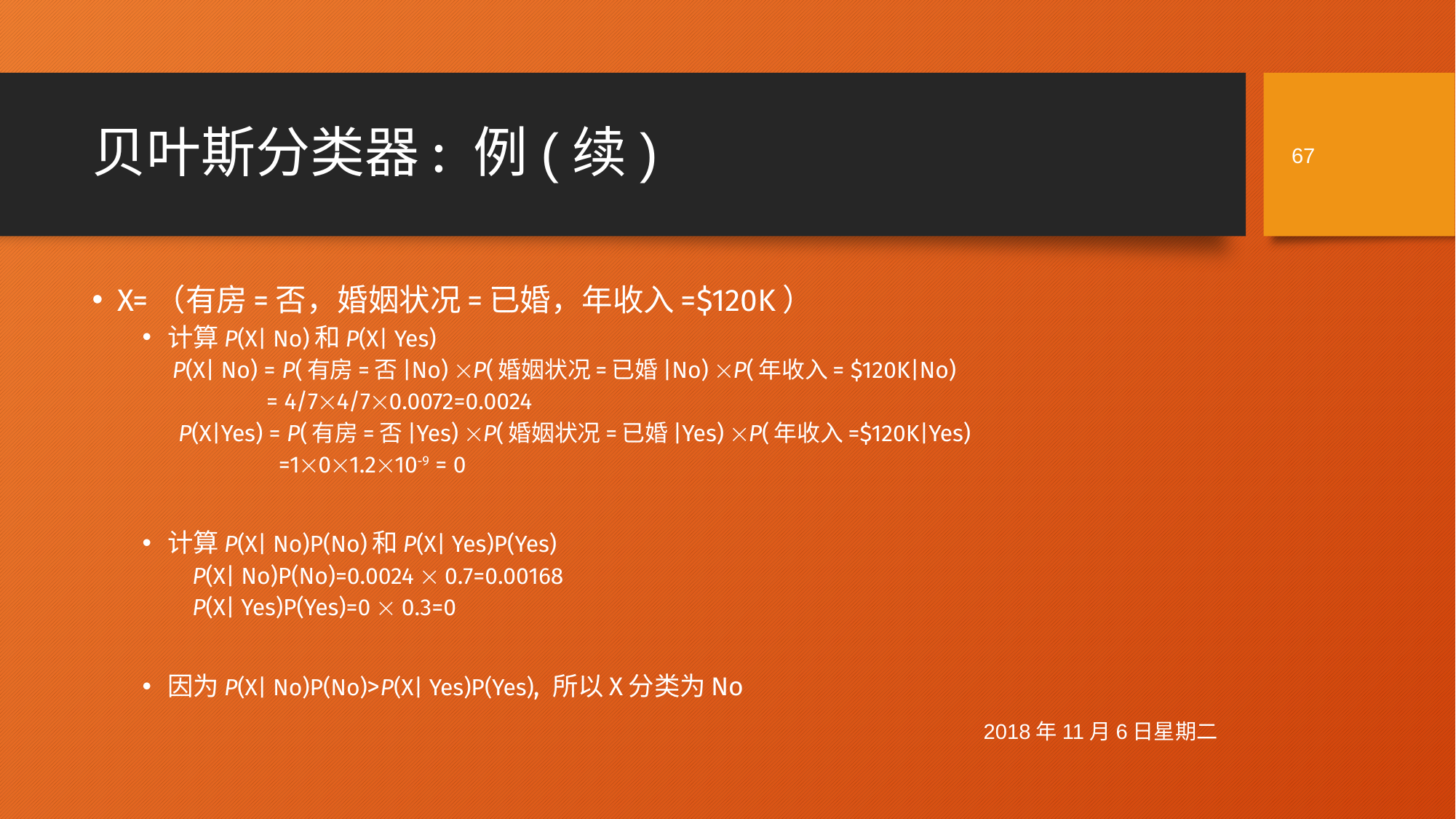

67
# 贝叶斯分类器: 例(续)
X=（有房=否，婚姻状况=已婚，年收入=$120K）
计算P(X| No)和P(X| Yes)
     P(X| No) = P(有房=否|No) ×P(婚姻状况=已婚|No) ×P(年收入= $120K|No)
	                = 4/7×4/7×0.0072=0.0024
      P(X|Yes) = P(有房=否|Yes) ×P(婚姻状况=已婚|Yes) ×P(年收入=$120K|Yes)
	                  =1×0×1.2×10−9 = 0

计算P(X| No)P(No)和P(X| Yes)P(Yes)
P(X| No)P(No)=0.0024 × 0.7=0.00168
P(X| Yes)P(Yes)=0 × 0.3=0

因为P(X| No)P(No)>P(X| Yes)P(Yes), 所以X分类为No
2018年11月6日星期二